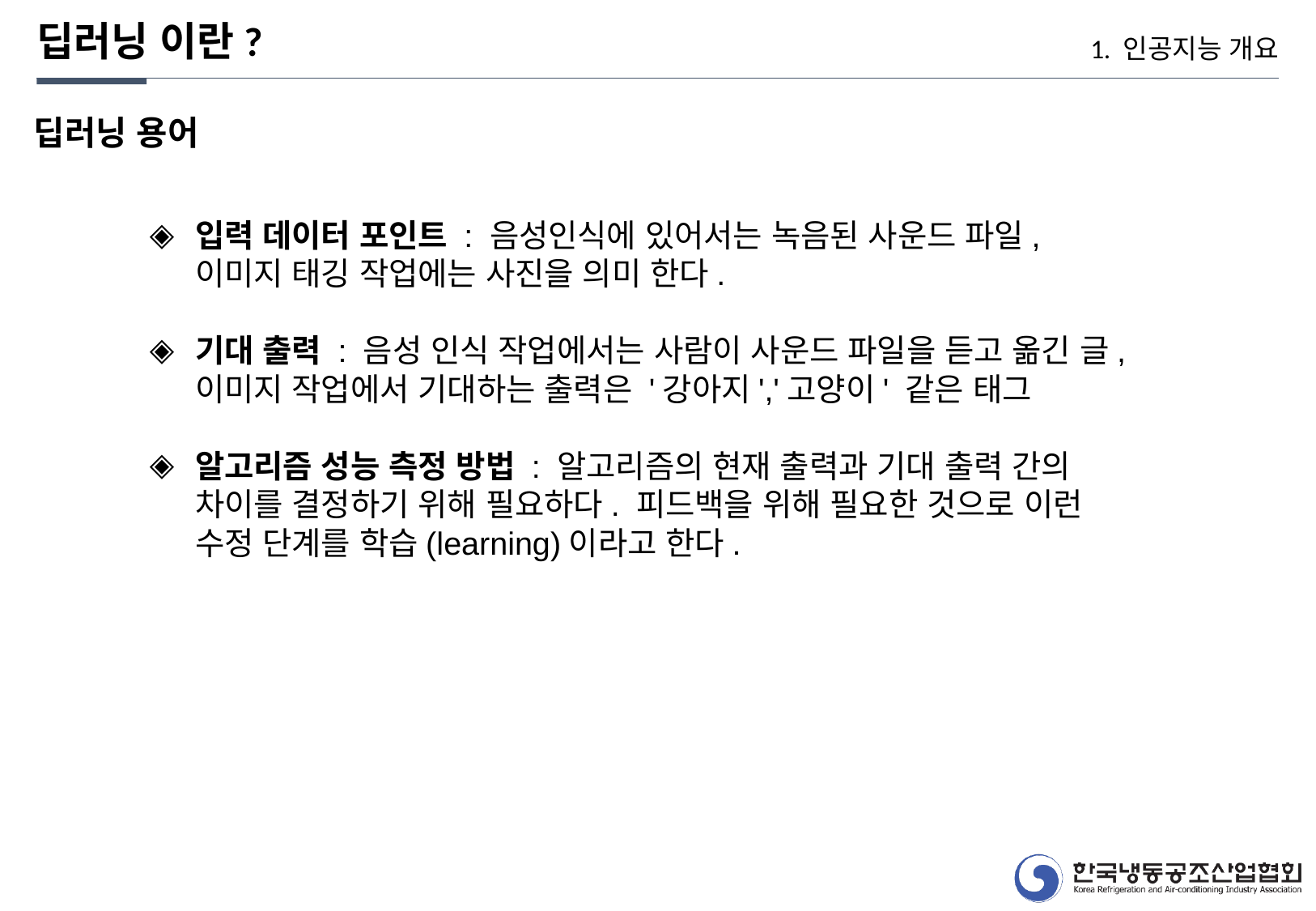

딥러닝 이란?
1. 인공지능 개요
딥러닝 용어
입력 데이터 포인트 : 음성인식에 있어서는 녹음된 사운드 파일, 이미지 태깅 작업에는 사진을 의미 한다.

기대 출력 : 음성 인식 작업에서는 사람이 사운드 파일을 듣고 옮긴 글, 이미지 작업에서 기대하는 출력은 '강아지','고양이' 같은 태그

알고리즘 성능 측정 방법 : 알고리즘의 현재 출력과 기대 출력 간의 차이를 결정하기 위해 필요하다. 피드백을 위해 필요한 것으로 이런 수정 단계를 학습(learning)이라고 한다.